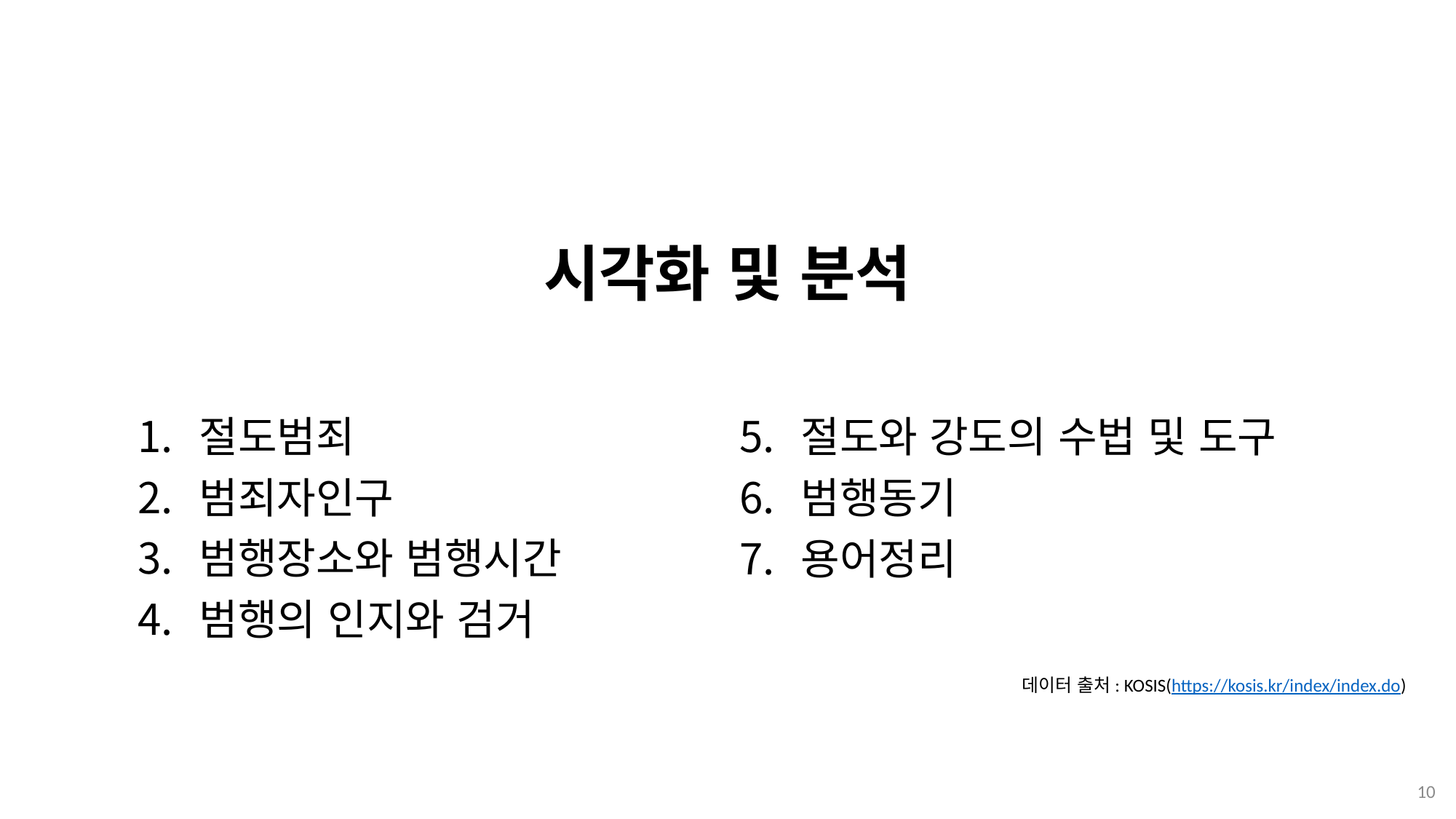

시각화 및 분석
절도범죄
범죄자인구
범행장소와 범행시간
범행의 인지와 검거

절도와 강도의 수법 및 도구
범행동기
용어정리
데이터 출처: KOSIS(https://kosis.kr/index/index.do)

10